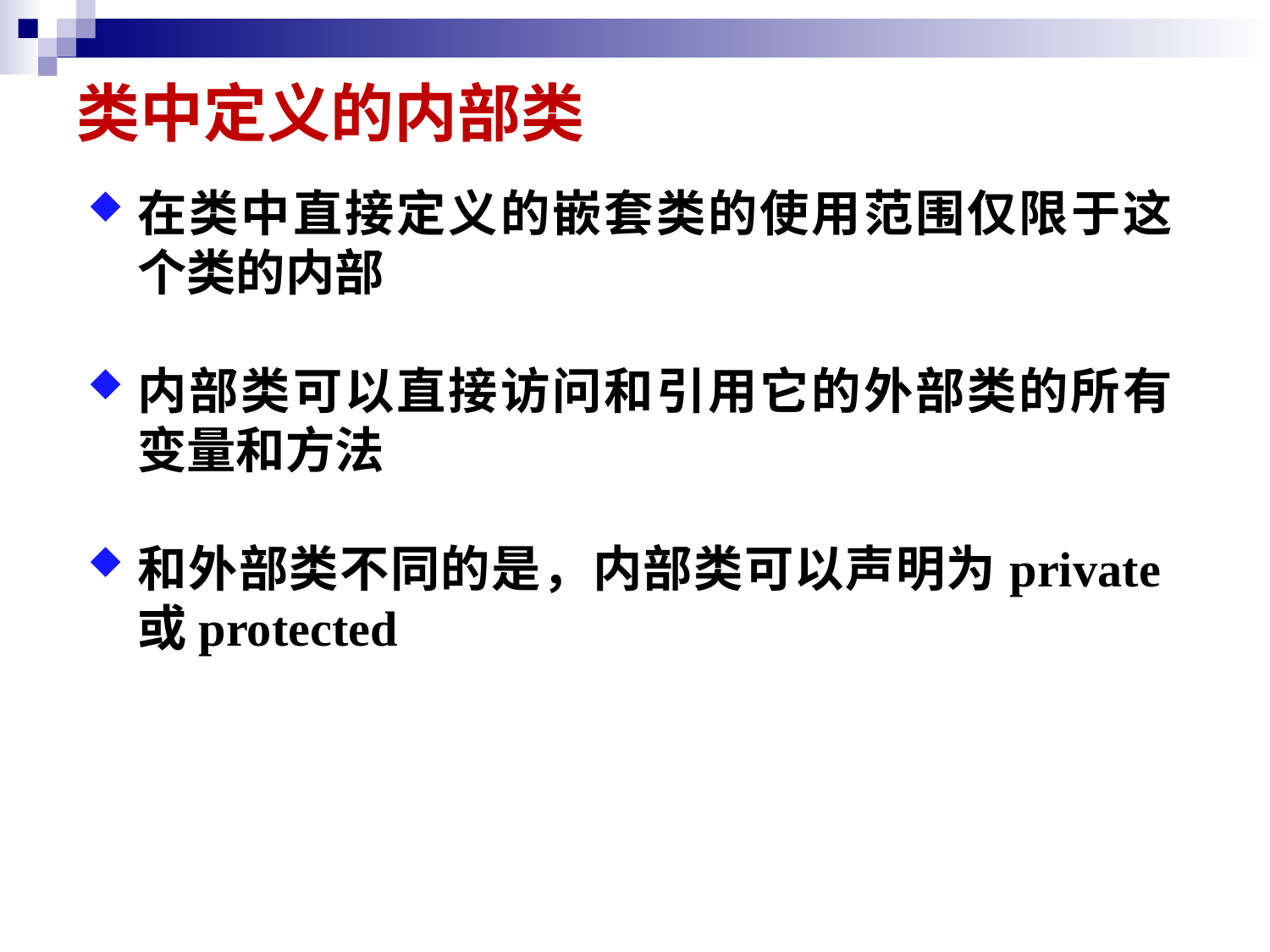

# 类中定义的内部类
在类中直接定义的嵌套类的使用范围仅限于这个类的内部

内部类可以直接访问和引用它的外部类的所有变量和方法

和外部类不同的是，内部类可以声明为private或protected